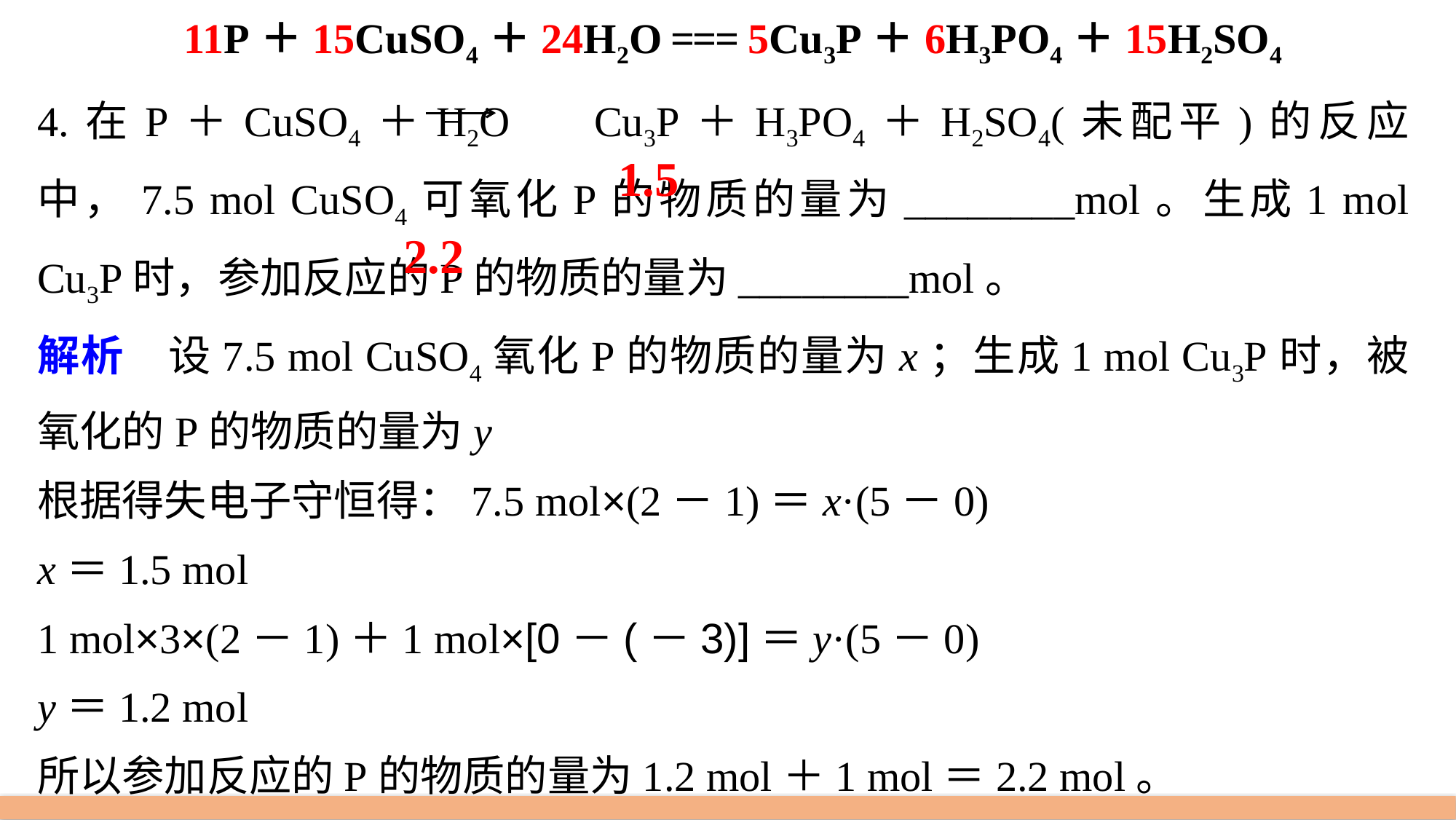

11P＋15CuSO4＋24H2O === 5Cu3P＋6H3PO4＋15H2SO4
4.在P＋CuSO4＋H2O     Cu3P＋H3PO4＋H2SO4(未配平)的反应中，7.5 mol CuSO4可氧化P的物质的量为________mol。生成1 mol Cu3P时，参加反应的P的物质的量为________mol。
解析　设7.5 mol CuSO4氧化P的物质的量为x；生成1 mol Cu3P时，被氧化的P的物质的量为y
根据得失电子守恒得：7.5 mol×(2－1)＝x·(5－0)
x＝1.5 mol
1 mol×3×(2－1)＋1 mol×[0－(－3)]＝y·(5－0)
y＝1.2 mol
所以参加反应的P的物质的量为1.2 mol＋1 mol＝2.2 mol。
1.5
2.2